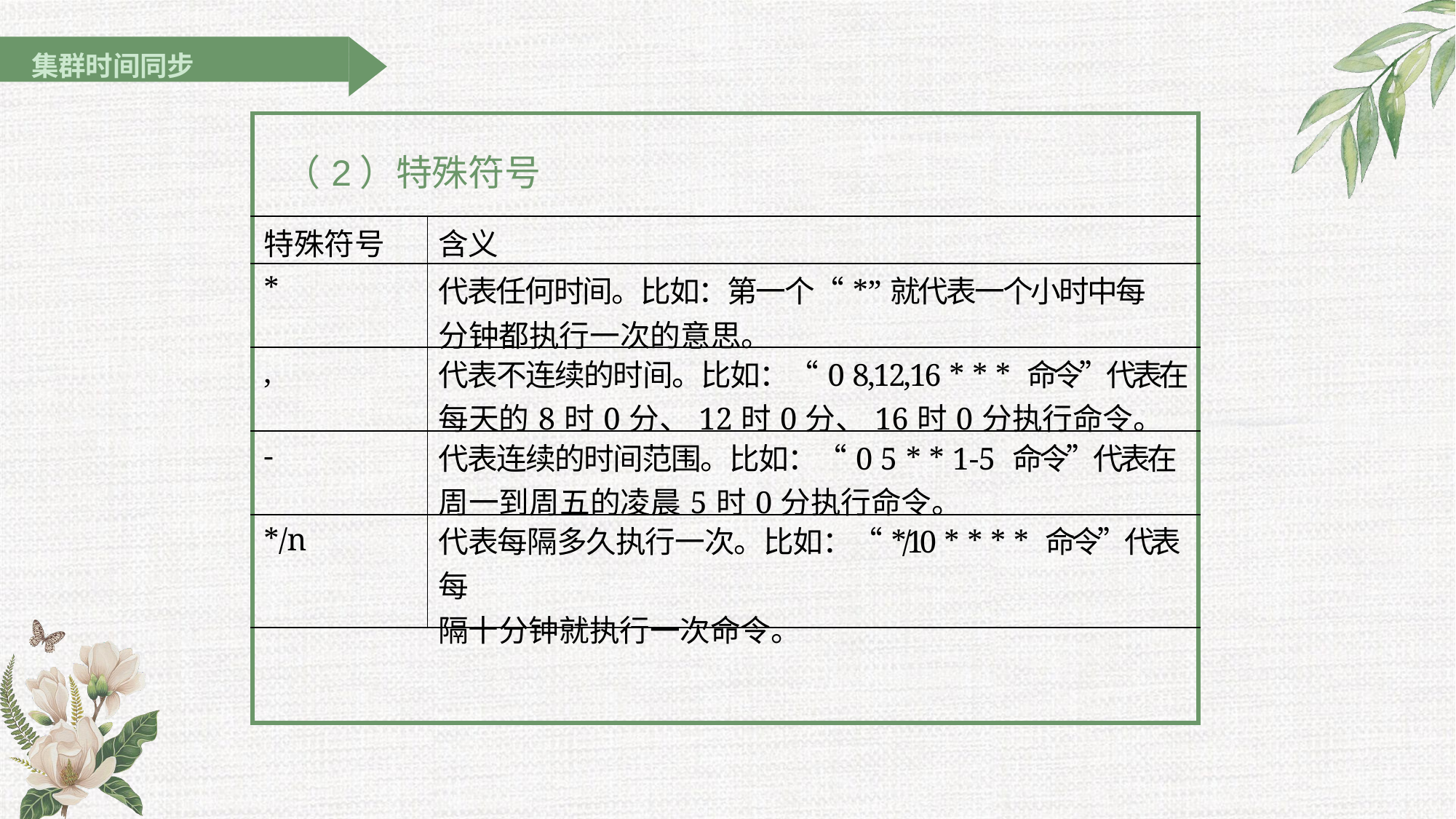

集群时间同步
| （2）特殊符号 |  |
| --- | --- |
| 特殊符号 | 含义 |
| \* | 代表任何时间。比如：第一个“\*”就代表一个小时中每分钟都执行一次的意思。 |
| , | 代表不连续的时间。比如：“0 8,12,16 \* \* \* 命令”代表在 每天的8时0分、12时0分、16时0分执行命令。 |
| - | 代表连续的时间范围。比如：“0 5 \* \* 1-5 命令”代表在周一到周五的凌晨5时0分执行命令。 |
| \*/n | 代表每隔多久执行一次。比如：“\*/10 \* \* \* \* 命令”代表每 隔十分钟就执行一次命令。 |
|  |  |